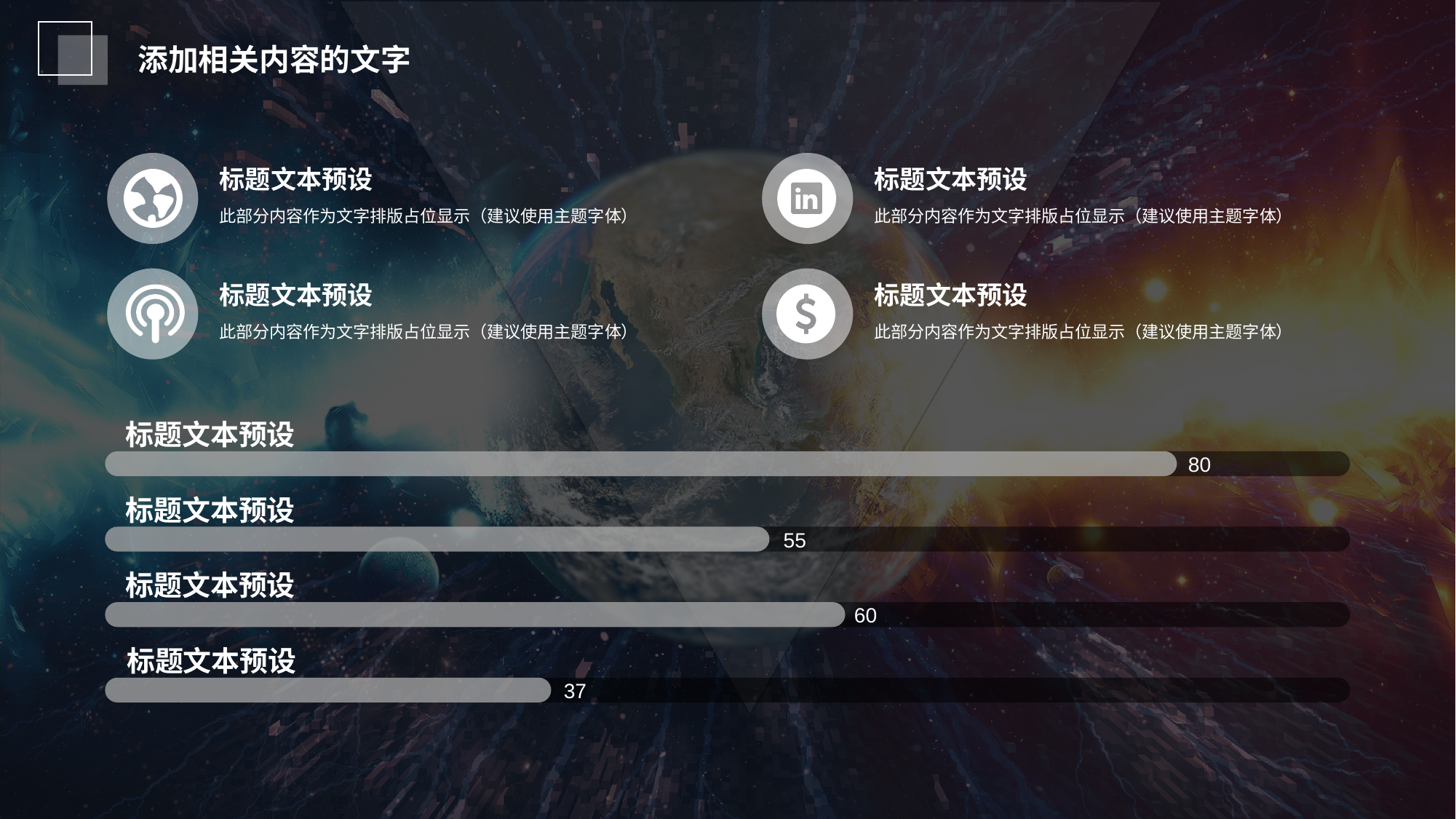

标题文本预设
此部分内容作为文字排版占位显示（建议使用主题字体）
标题文本预设
此部分内容作为文字排版占位显示（建议使用主题字体）

标题文本预设
此部分内容作为文字排版占位显示（建议使用主题字体）
标题文本预设
此部分内容作为文字排版占位显示（建议使用主题字体）

标题文本预设

80
标题文本预设

55
标题文本预设

60
标题文本预设
37